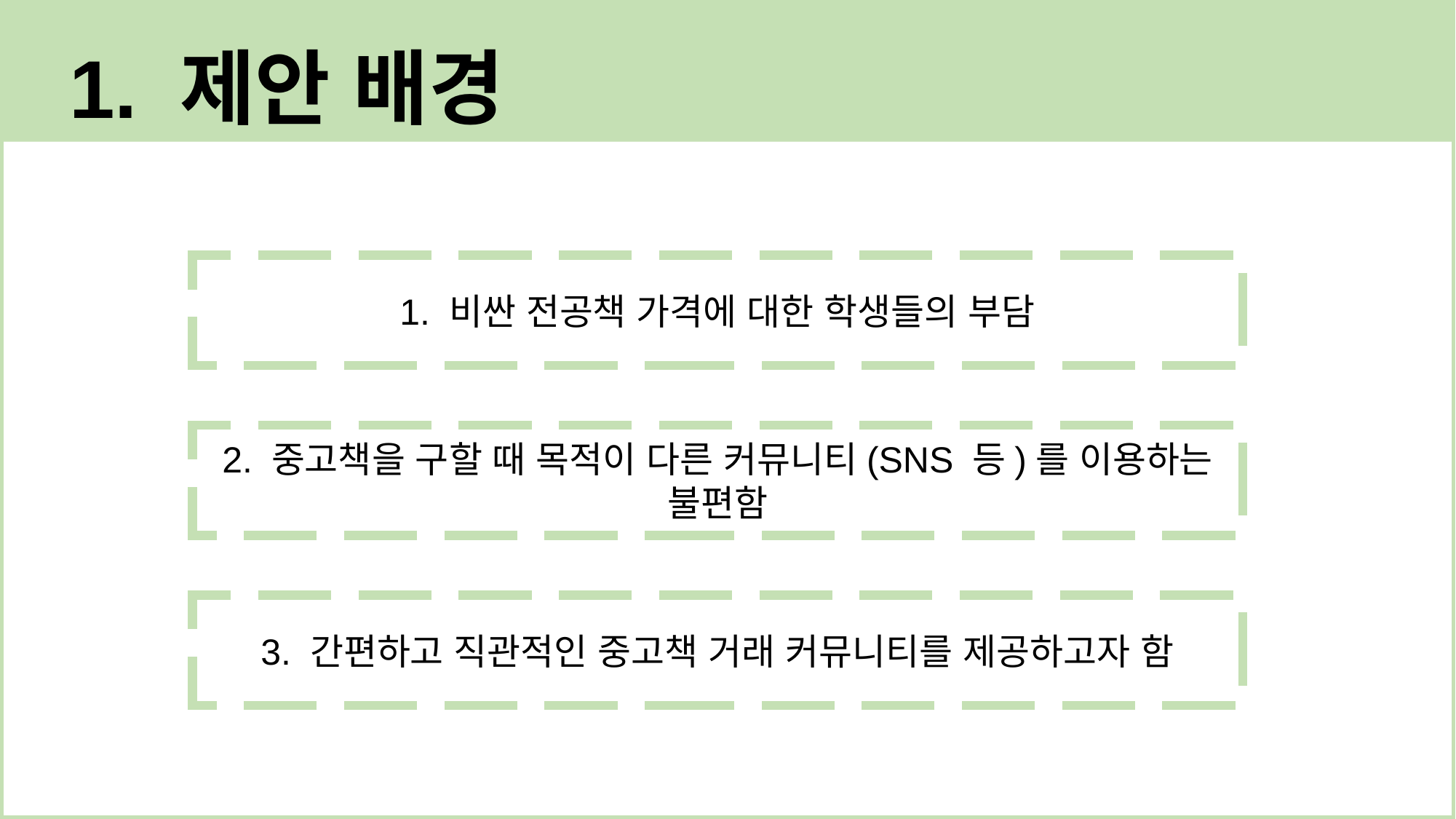

1. 제안 배경
1. 비싼 전공책 가격에 대한 학생들의 부담
2. 중고책을 구할 때 목적이 다른 커뮤니티(SNS 등)를 이용하는 불편함
3. 간편하고 직관적인 중고책 거래 커뮤니티를 제공하고자 함